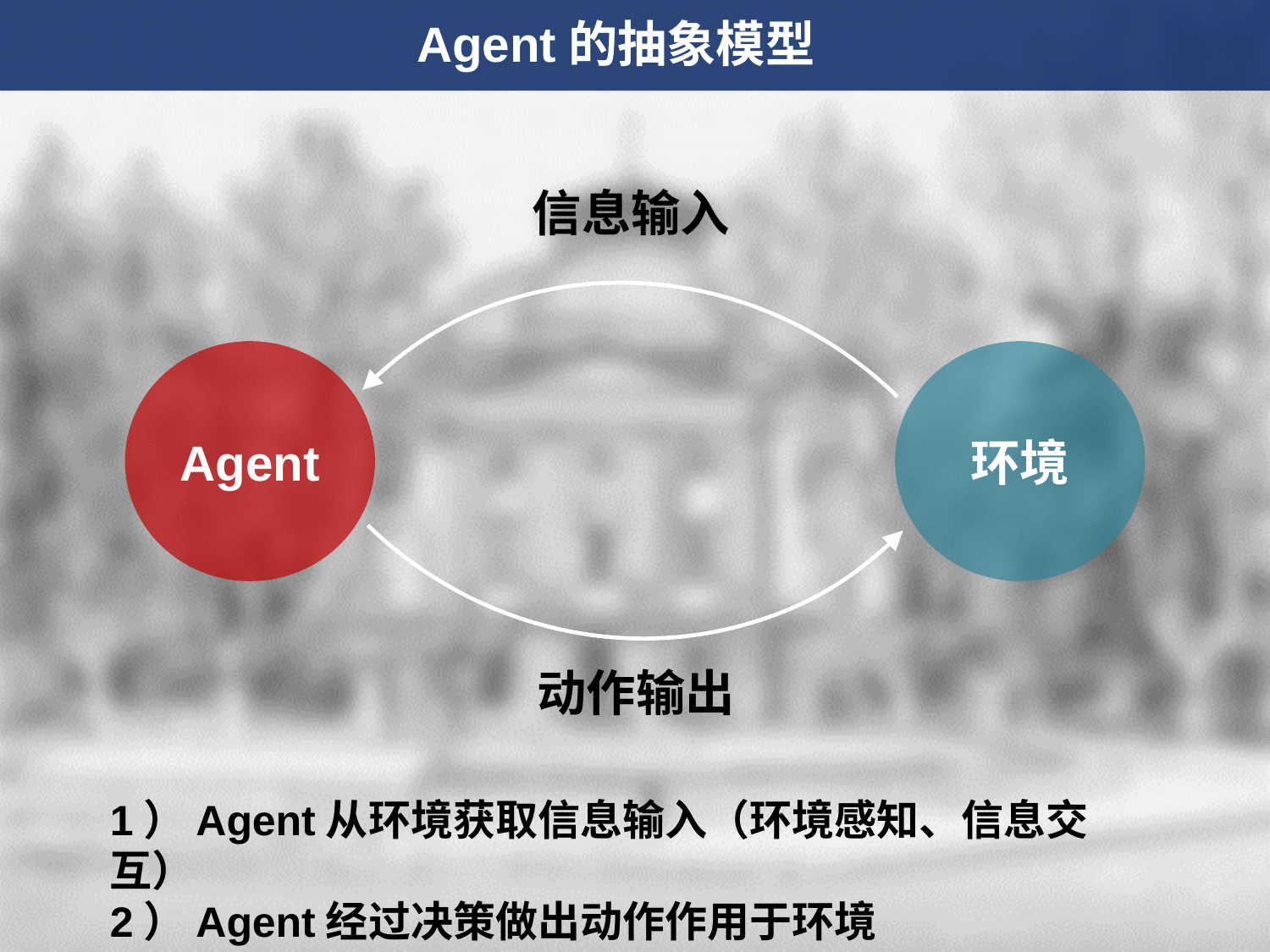

Agent的抽象模型
信息输入

Agent
环境
动作输出
1）Agent从环境获取信息输入（环境感知、信息交互）
2）Agent经过决策做出动作作用于环境